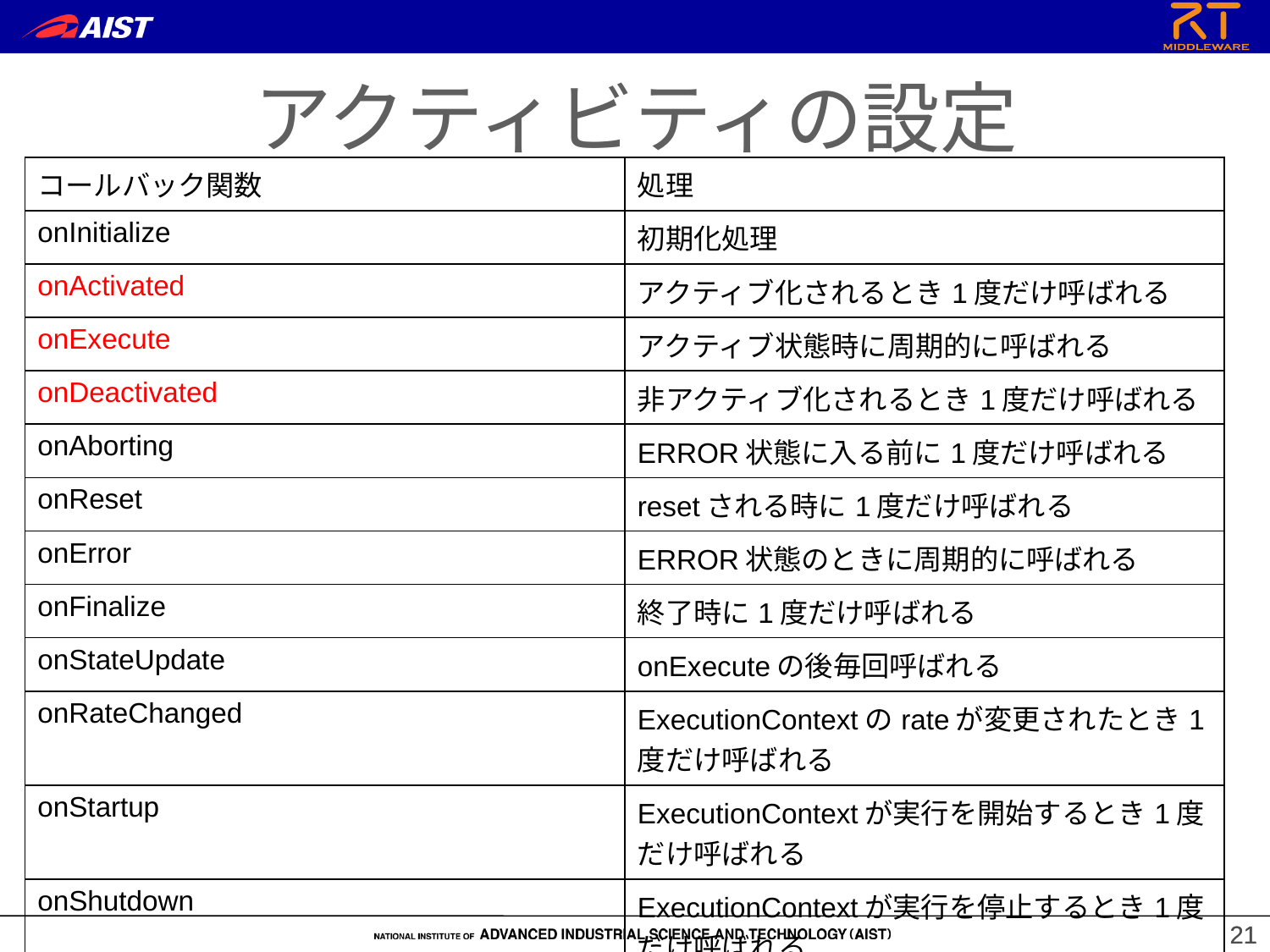

アクティビティの設定
| コールバック関数 | 処理 |
| --- | --- |
| onInitialize | 初期化処理 |
| onActivated | アクティブ化されるとき1度だけ呼ばれる |
| onExecute | アクティブ状態時に周期的に呼ばれる |
| onDeactivated | 非アクティブ化されるとき1度だけ呼ばれる |
| onAborting | ERROR状態に入る前に1度だけ呼ばれる |
| onReset | resetされる時に1度だけ呼ばれる |
| onError | ERROR状態のときに周期的に呼ばれる |
| onFinalize | 終了時に1度だけ呼ばれる |
| onStateUpdate | onExecuteの後毎回呼ばれる |
| onRateChanged | ExecutionContextのrateが変更されたとき1度だけ呼ばれる |
| onStartup | ExecutionContextが実行を開始するとき1度だけ呼ばれる |
| onShutdown | ExecutionContextが実行を停止するとき1度だけ呼ばれる |
21
21